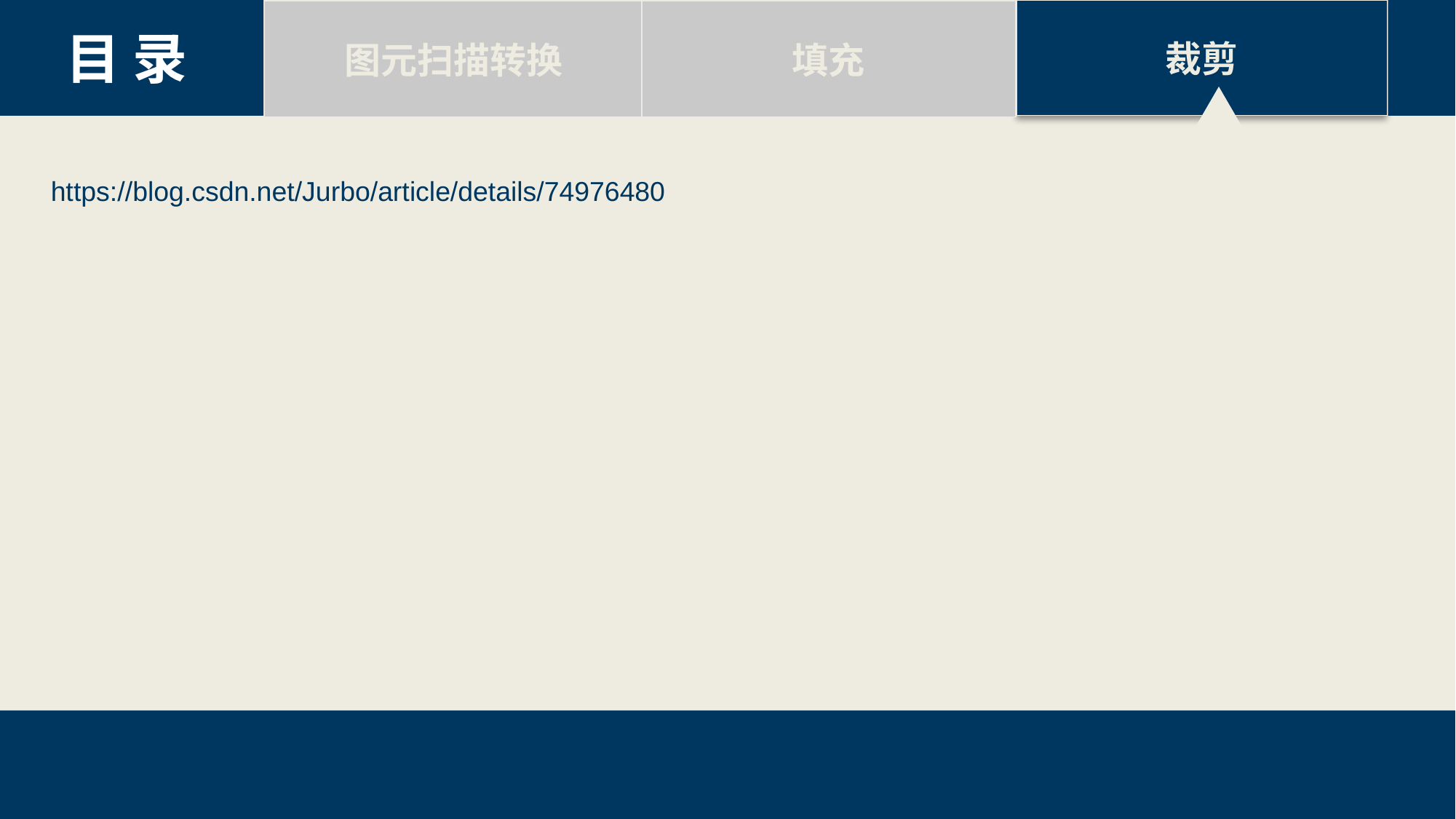

裁剪
图元扫描转换
填充
目 录

https://blog.csdn.net/Jurbo/article/details/74976480

39